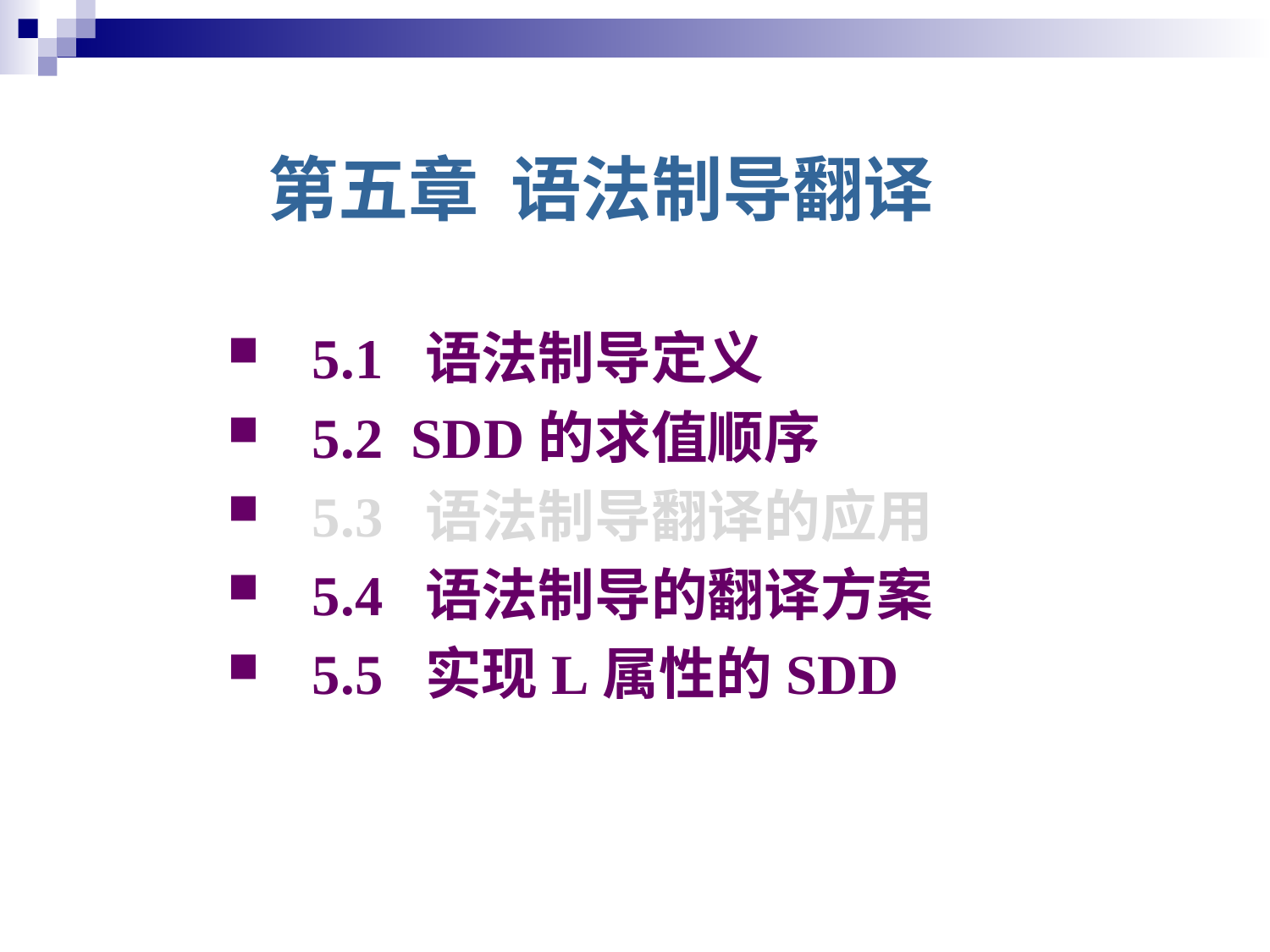

# 第五章  语法制导翻译
5.1  语法制导定义
5.2  SDD的求值顺序
5.3  语法制导翻译的应用
5.4  语法制导的翻译方案
5.5  实现L属性的SDD
1